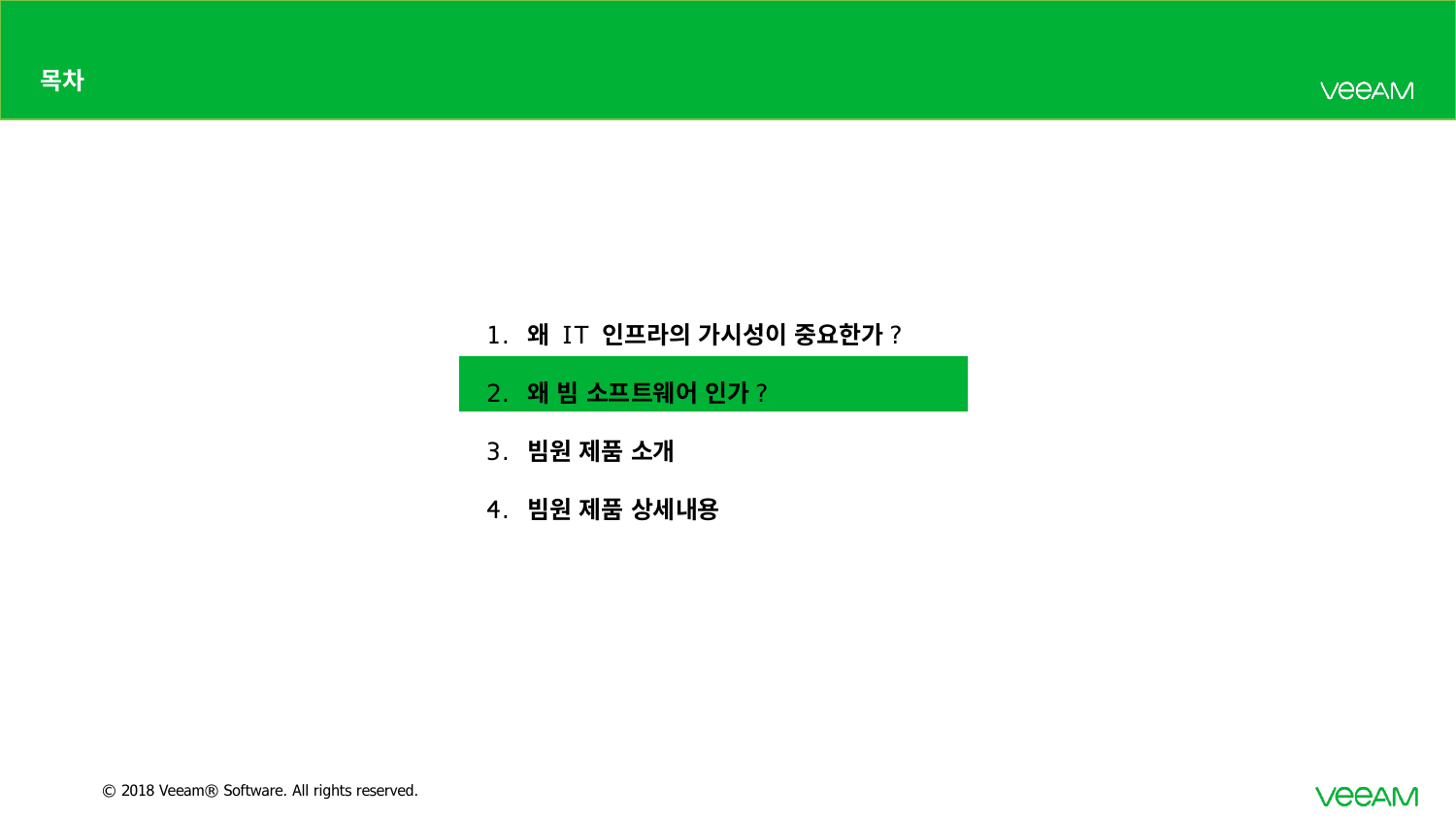

# 목차
왜 IT 인프라의 가시성이 중요한가?
왜 빔 소프트웨어 인가?
빔원 제품 소개
빔원 제품 상세내용